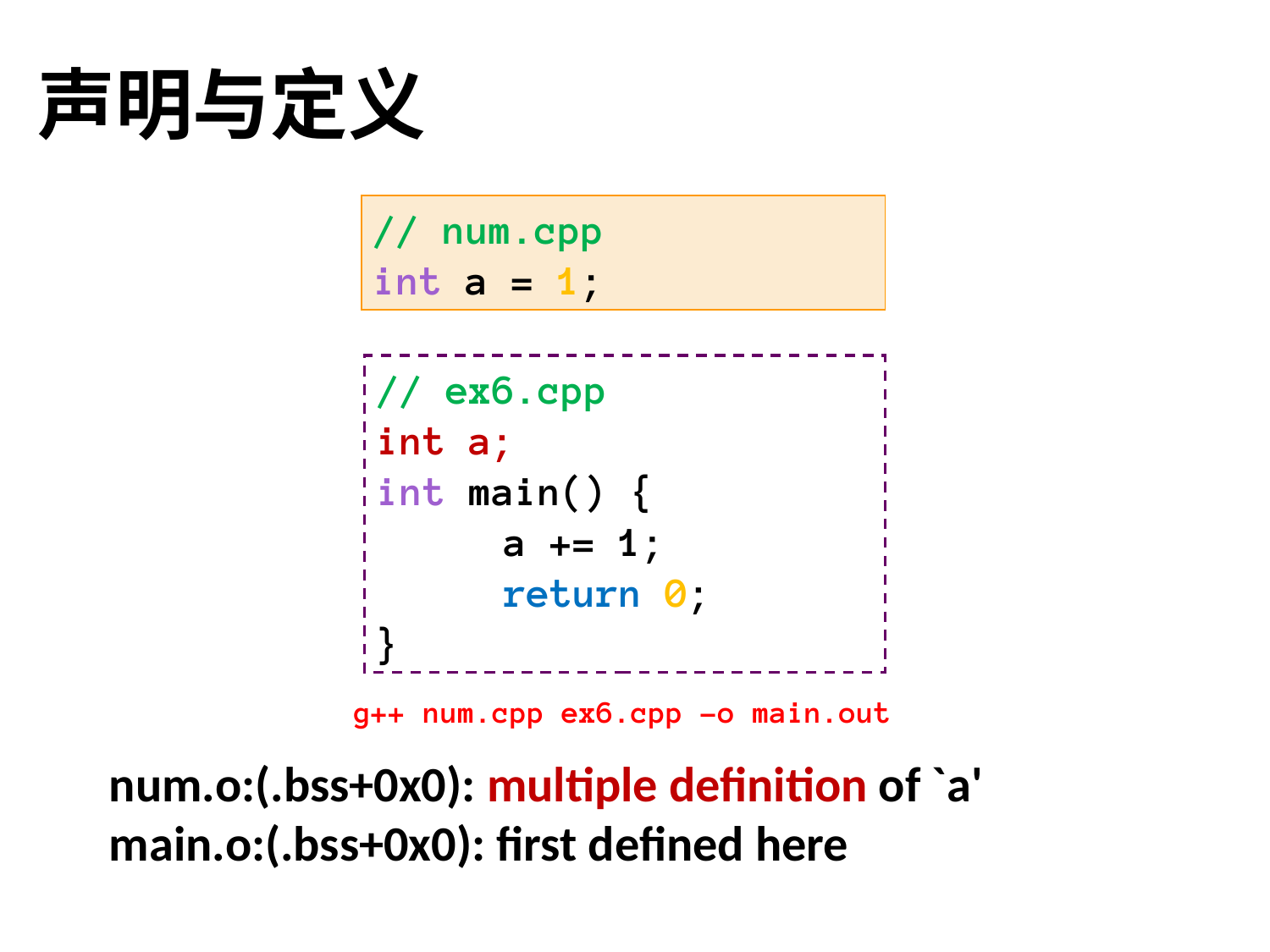

# 声明与定义
// num.cpp
int a = 1;
// ex6.cpp
int a;
int main() {
	a += 1;
	return 0;
}
g++ num.cpp ex6.cpp –o main.out
num.o:(.bss+0x0): multiple definition of `a'
main.o:(.bss+0x0): first defined here
23